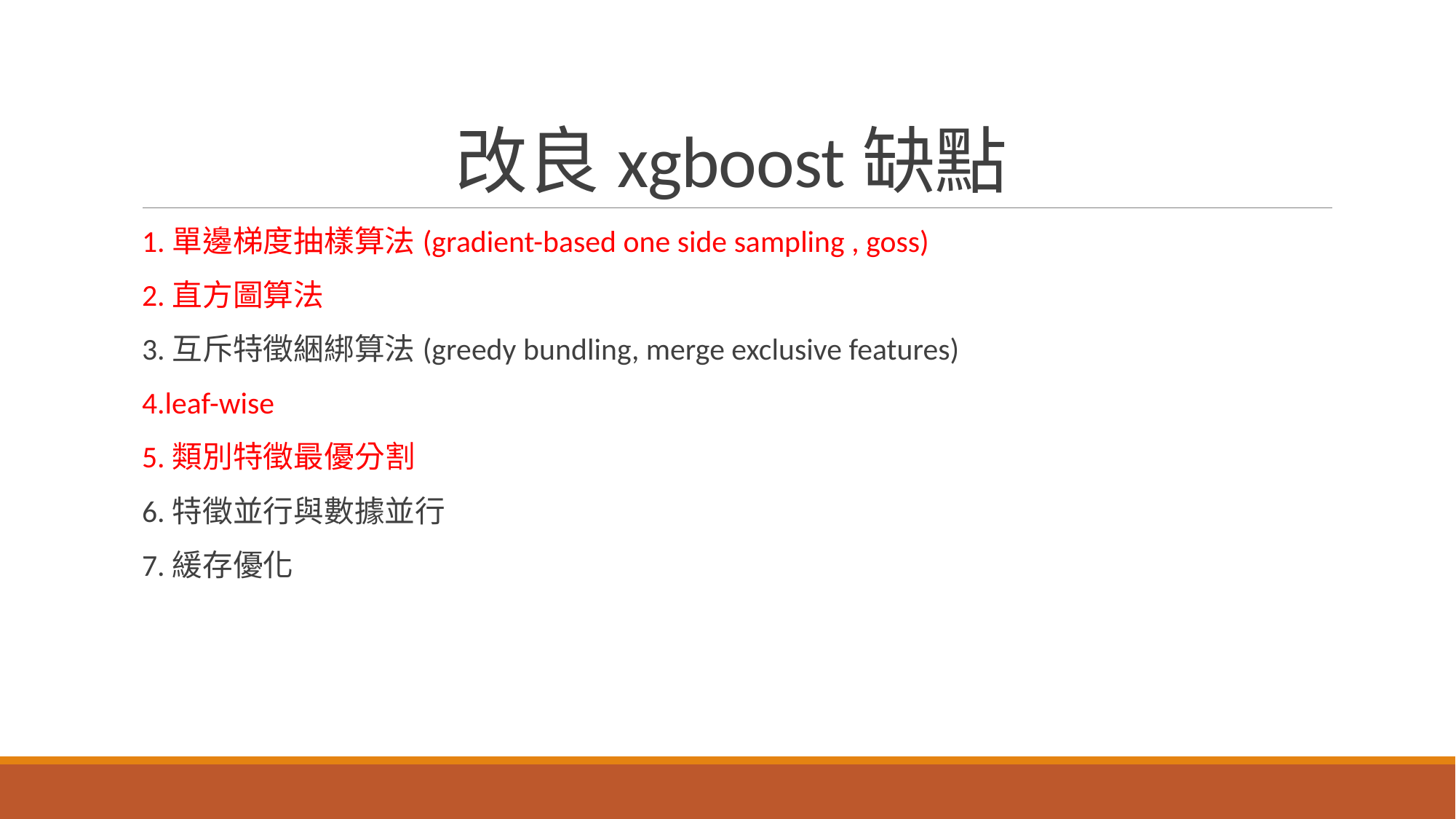

# 改良xgboost缺點
1.單邊梯度抽樣算法(gradient-based one side sampling , goss)
2.直方圖算法
3.互斥特徵綑綁算法(greedy bundling, merge exclusive features)
4.leaf-wise
5.類別特徵最優分割
6.特徵並行與數據並行
7.緩存優化